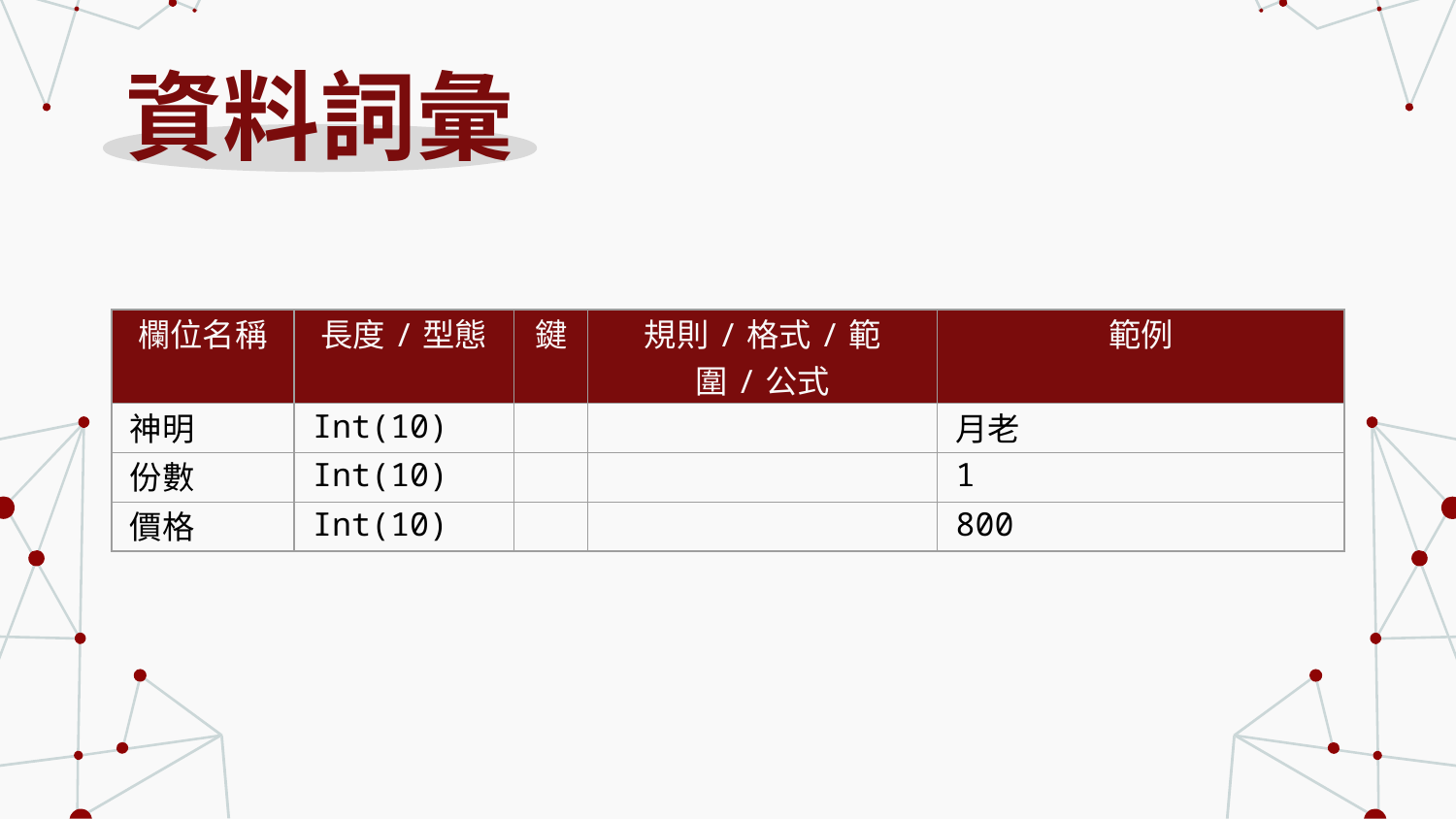

# 資料詞彙

| 欄位名稱 | 長度/型態 | 鍵 | 規則/格式/範圍/公式 | 範例 |
| --- | --- | --- | --- | --- |
| 神明 | Int(10) |  |  | 月老 |
| 份數 | Int(10) |  |  | 1 |
| 價格 | Int(10) |  |  | 800 |